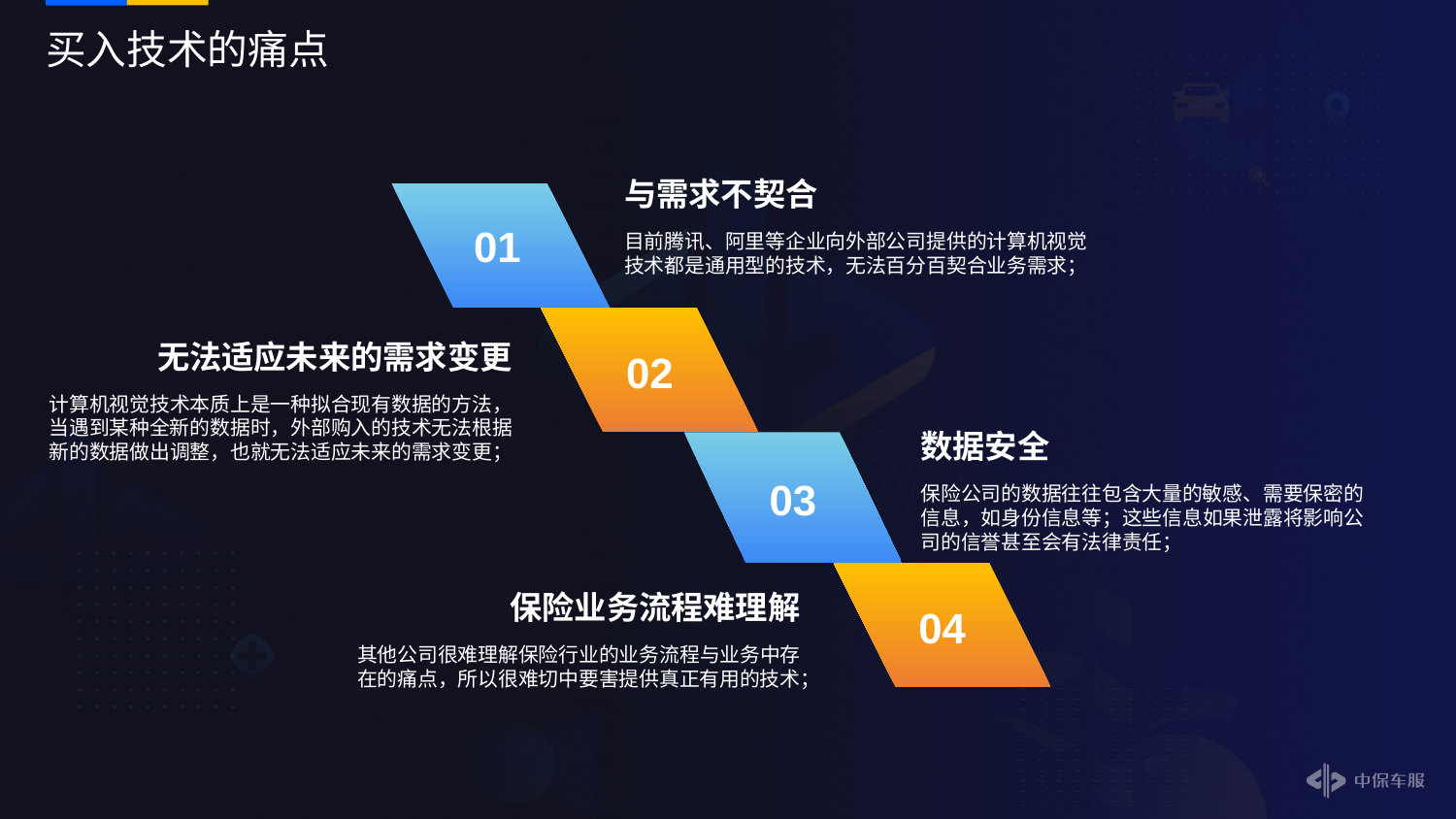

# 买入技术的痛点
与需求不契合
目前腾讯、阿里等企业向外部公司提供的计算机视觉技术都是通用型的技术，无法百分百契合业务需求；

01

无法适应未来的需求变更
计算机视觉技术本质上是一种拟合现有数据的方法，当遇到某种全新的数据时，外部购入的技术无法根据新的数据做出调整，也就无法适应未来的需求变更；
02
数据安全
保险公司的数据往往包含大量的敏感、需要保密的信息，如身份信息等；这些信息如果泄露将影响公司的信誉甚至会有法律责任；

03

保险业务流程难理解
其他公司很难理解保险行业的业务流程与业务中存在的痛点，所以很难切中要害提供真正有用的技术；
04